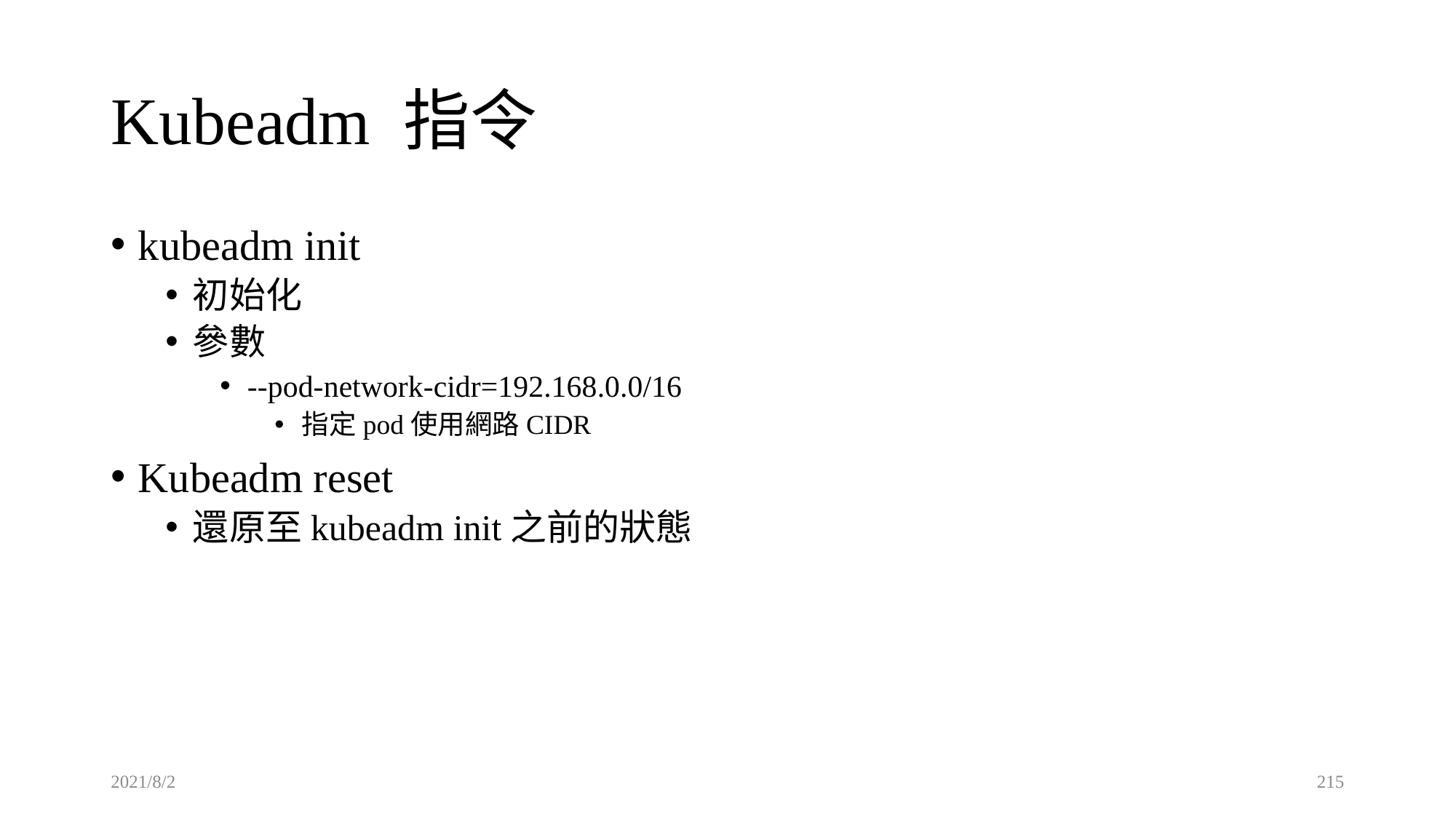

# Kubeadm 指令
kubeadm init
初始化
參數
--pod-network-cidr=192.168.0.0/16
指定pod使用網路CIDR
Kubeadm reset
還原至kubeadm init之前的狀態

2021/8/2
215